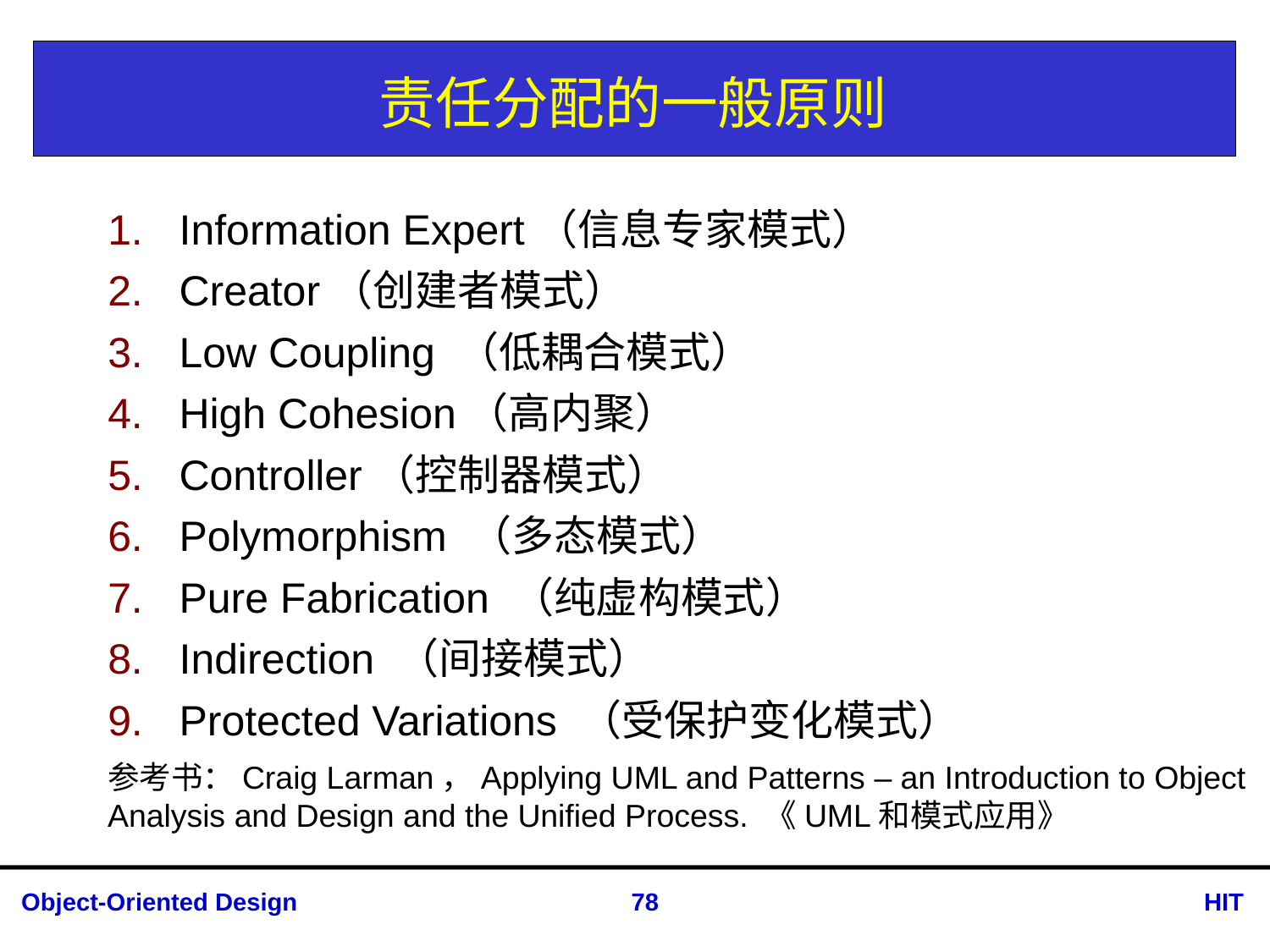

# 责任分配的一般原则
Information Expert（信息专家模式）
Creator（创建者模式）
Low Coupling （低耦合模式）
High Cohesion（高内聚）
Controller（控制器模式）
Polymorphism （多态模式）
Pure Fabrication （纯虚构模式）
Indirection （间接模式）
Protected Variations （受保护变化模式）

参考书：Craig Larman，Applying UML and Patterns – an Introduction to Object Analysis and Design and the Unified Process. 《UML和模式应用》